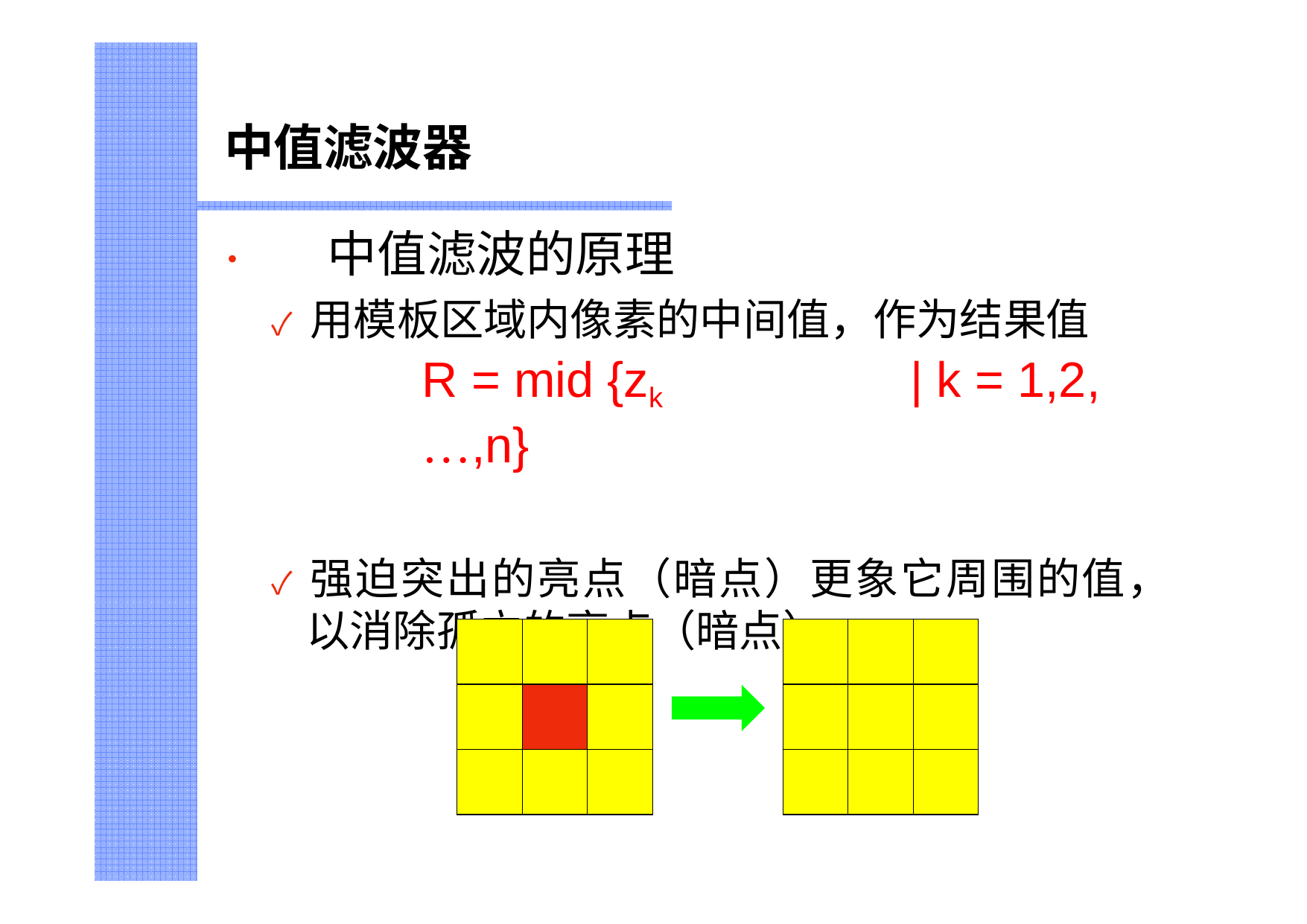

# 中值滤波器
•	中值滤波的原理
✓ 用模板区域内像素的中间值，作为结果值
R = mid {zk	| k = 1,2,…,n}

✓ 强迫突出的亮点（暗点）更象它周围的值， 以消除孤立的亮点（暗点）
|  |  |  |
| --- | --- | --- |
|  |  |  |
|  |  |  |
|  |  |  |
| --- | --- | --- |
|  |  |  |
|  |  |  |